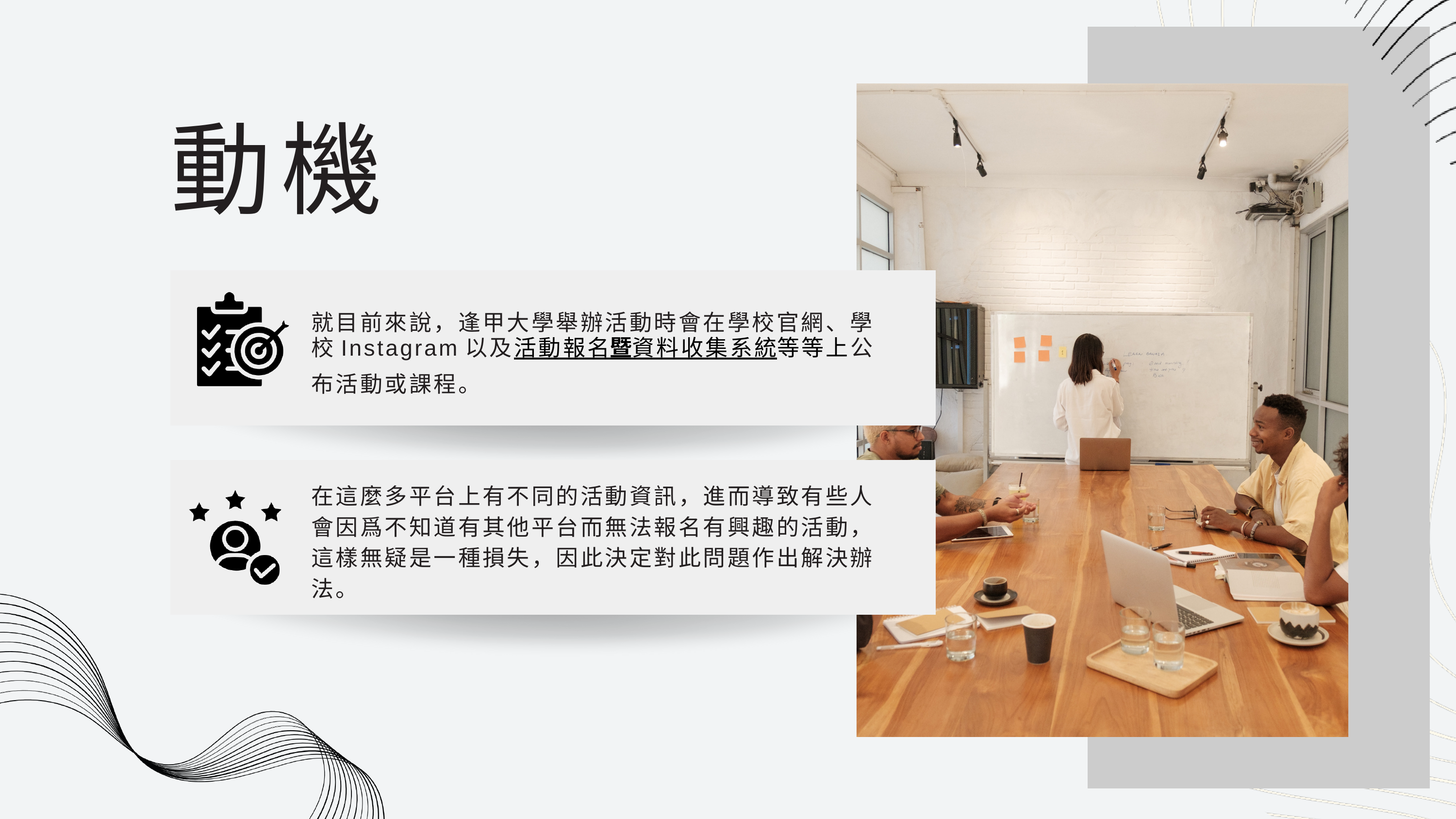

動機

就目前來說，逢甲大學舉辦活動時會在學校官網、學校Instagram以及活動報名暨資料收集系統等等上公布活動或課程。

在這麼多平台上有不同的活動資訊，進而導致有些人會因爲不知道有其他平台而無法報名有興趣的活動，這樣無疑是一種損失，因此決定對此問題作出解決辦法。

背景

各個大學在舉辦講座、特殊課程等等活動時，都會在某些平台例如學校官網或者是學校IG等上面公告，讓有興趣的教師、學生甚至是校外同仁能夠得到活動資訊。

這個「逢甲活動通」統整了逢甲大學的所有活動，大家可以在上面取得最新資訊，也可以透過搜尋來尋找自己有興趣的活動，並點選進網頁查看更詳細的活動細節。
STUDENTS